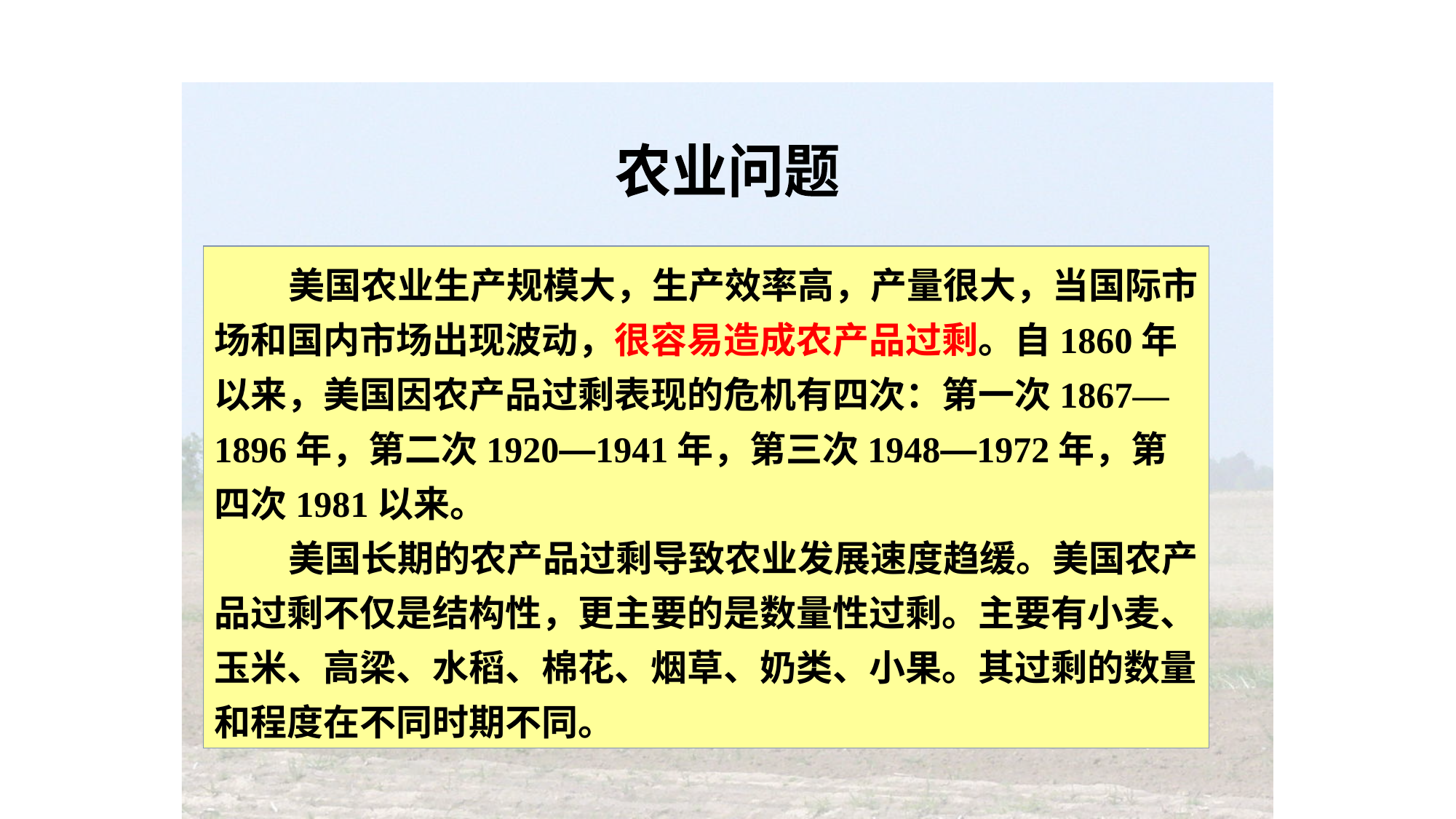

农业问题
        美国农业生产规模大，生产效率高，产量很大，当国际市场和国内市场出现波动，很容易造成农产品过剩。自1860年以来，美国因农产品过剩表现的危机有四次：第一次1867—1896年，第二次1920—1941年，第三次1948—1972年，第四次1981以来。
        美国长期的农产品过剩导致农业发展速度趋缓。美国农产品过剩不仅是结构性，更主要的是数量性过剩。主要有小麦、玉米、高梁、水稻、棉花、烟草、奶类、小果。其过剩的数量和程度在不同时期不同。